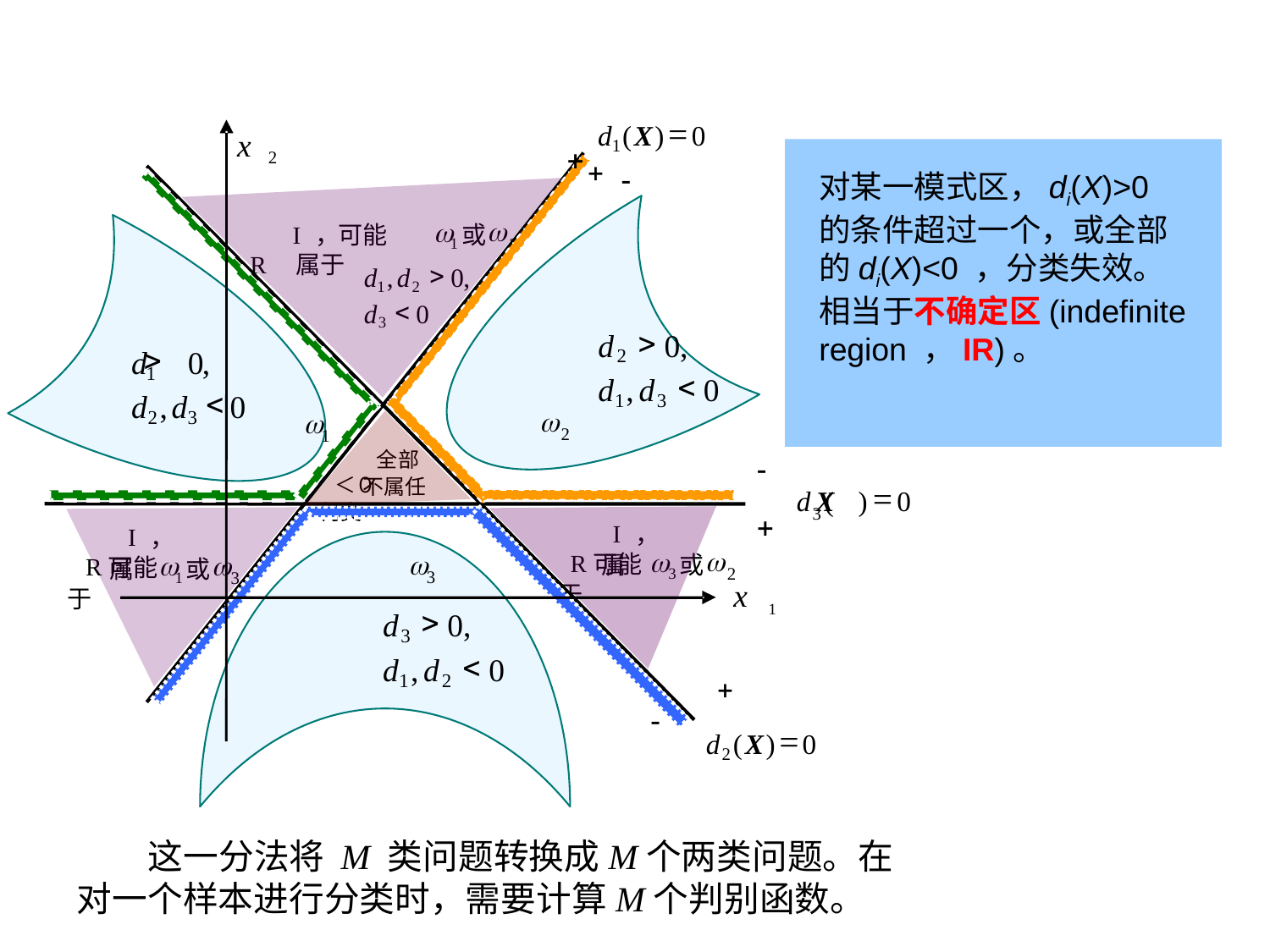

=
d
(
X
)
0
1

x
2
x
1

+

+

−

ω
2
ω
1
IR

，
可能属于
或

>
d
,
d
0
,
1
2
<
d
0
3
>
d
0
,
2
<
d
,
d
0
1
3
>
d
0
,
1
<
d
,
d
0
2
3

ω
2
ω
1

全部＜０
不属任何类
−
=
d
(
X
)
0
3

+
IR

，可能
ω
2
ω
3

属于
或
IR

，可能
ω
3
ω
1

属于
或

ω
3
>
d
0
,
3
<
d
,
d
0
1
2
+
−
=
d
(
X
)
0
2

对某一模式区，di(X)>0
的条件超过一个，或全部
的di(X)<0 ，分类失效。
相当于不确定区(indefinite
region ，IR)。
        这一分法将 M 类问题转换成M个两类问题。在对一个样本进行分类时，需要计算M个判别函数。